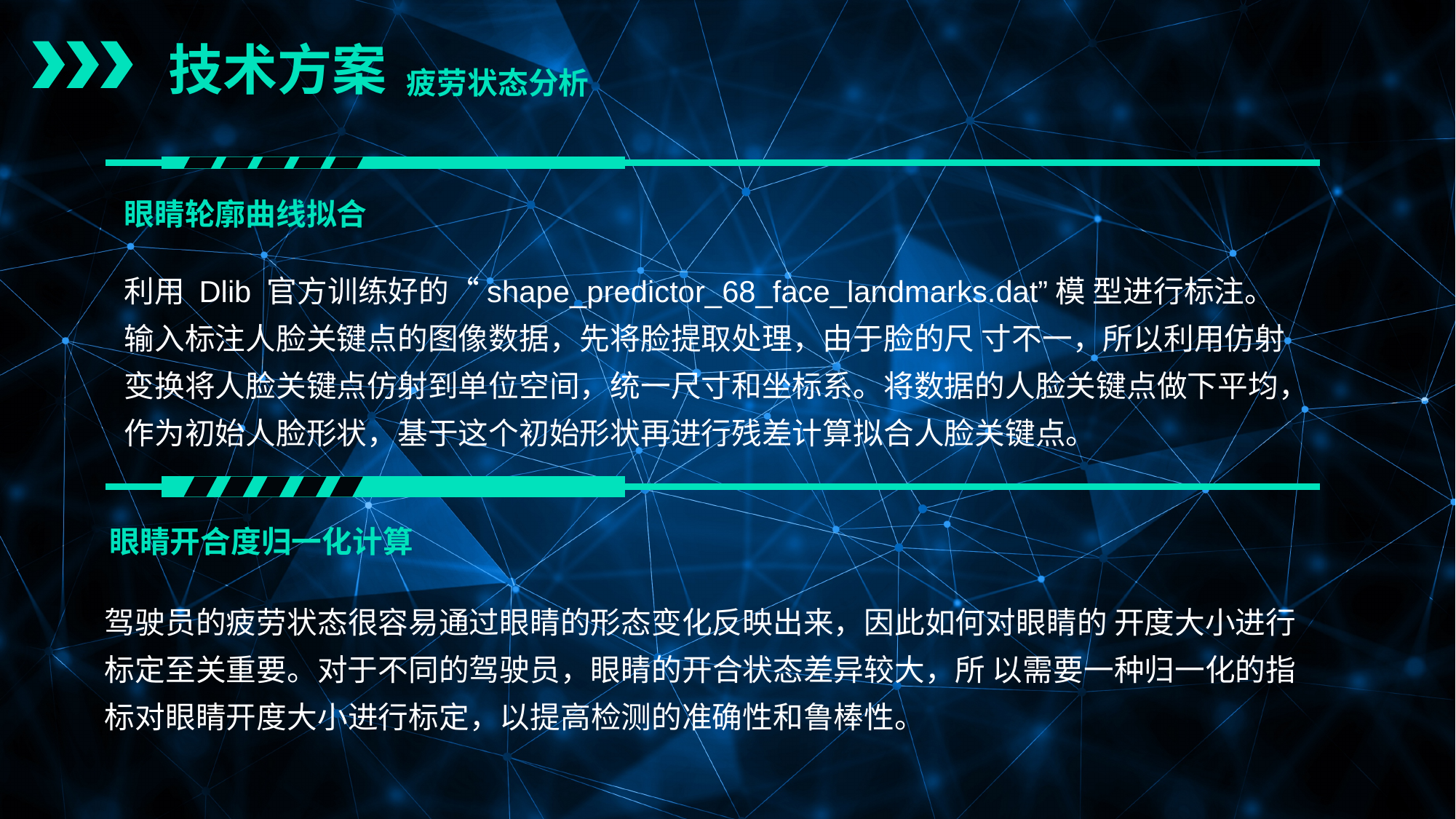

技术方案

疲劳状态分析

眼睛轮廓曲线拟合
利用 Dlib 官方训练好的“shape_predictor_68_face_landmarks.dat”模 型进行标注。输入标注人脸关键点的图像数据，先将脸提取处理，由于脸的尺 寸不一，所以利用仿射变换将人脸关键点仿射到单位空间，统一尺寸和坐标系。将数据的人脸关键点做下平均，作为初始人脸形状，基于这个初始形状再进行残差计算拟合人脸关键点。

眼睛开合度归一化计算
驾驶员的疲劳状态很容易通过眼睛的形态变化反映出来，因此如何对眼睛的 开度大小进行标定至关重要。对于不同的驾驶员，眼睛的开合状态差异较大，所 以需要一种归一化的指标对眼睛开度大小进行标定，以提高检测的准确性和鲁棒性。